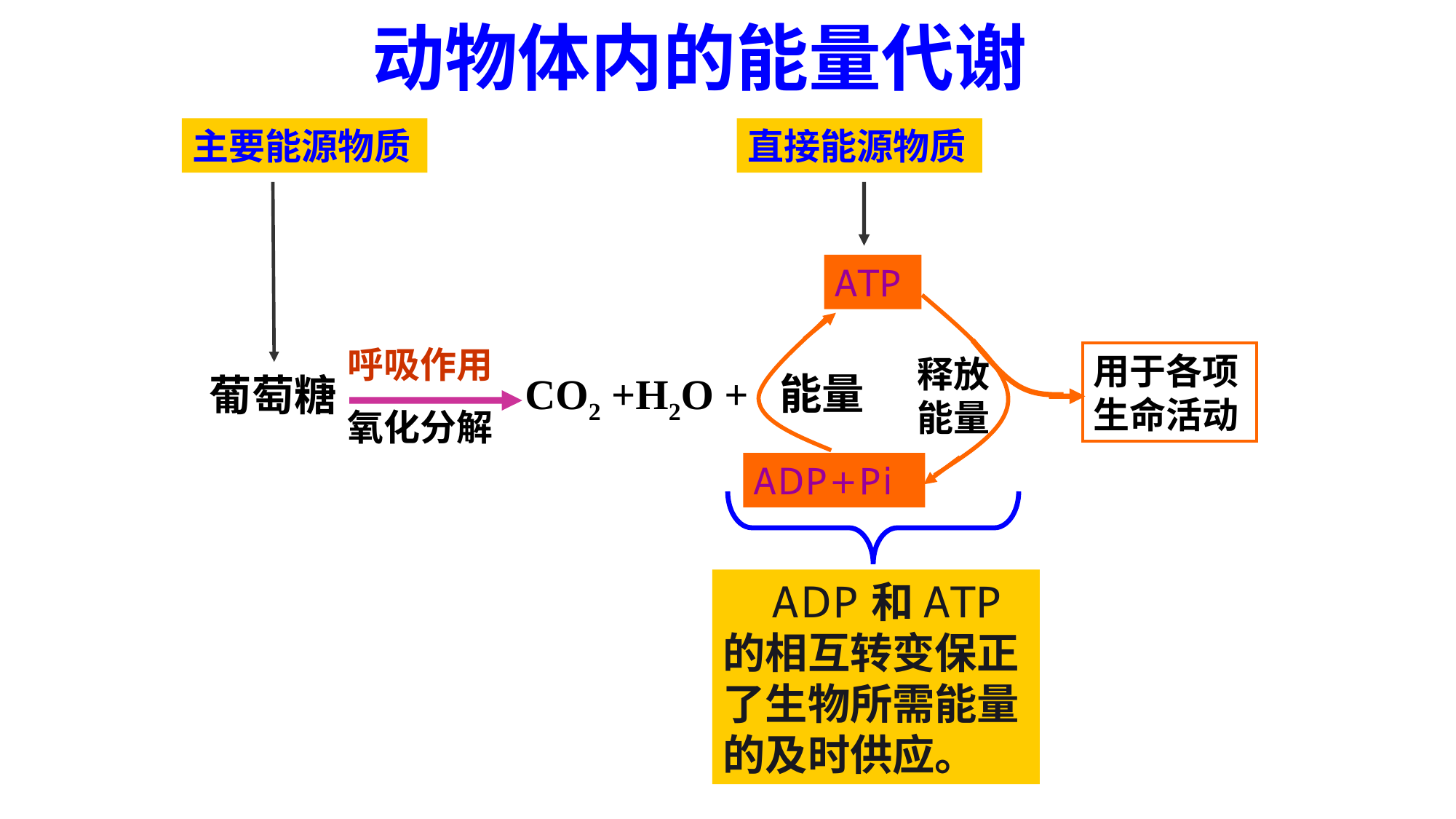

动物体内的能量代谢
主要能源物质
直接能源物质

葡萄糖
ATP

ADP+Pi

释放能量
呼吸作用
氧化分解
CO2 +H2O +  能量

用于各项生命活动

    ADP和ATP的相互转变保正了生物所需能量的及时供应。